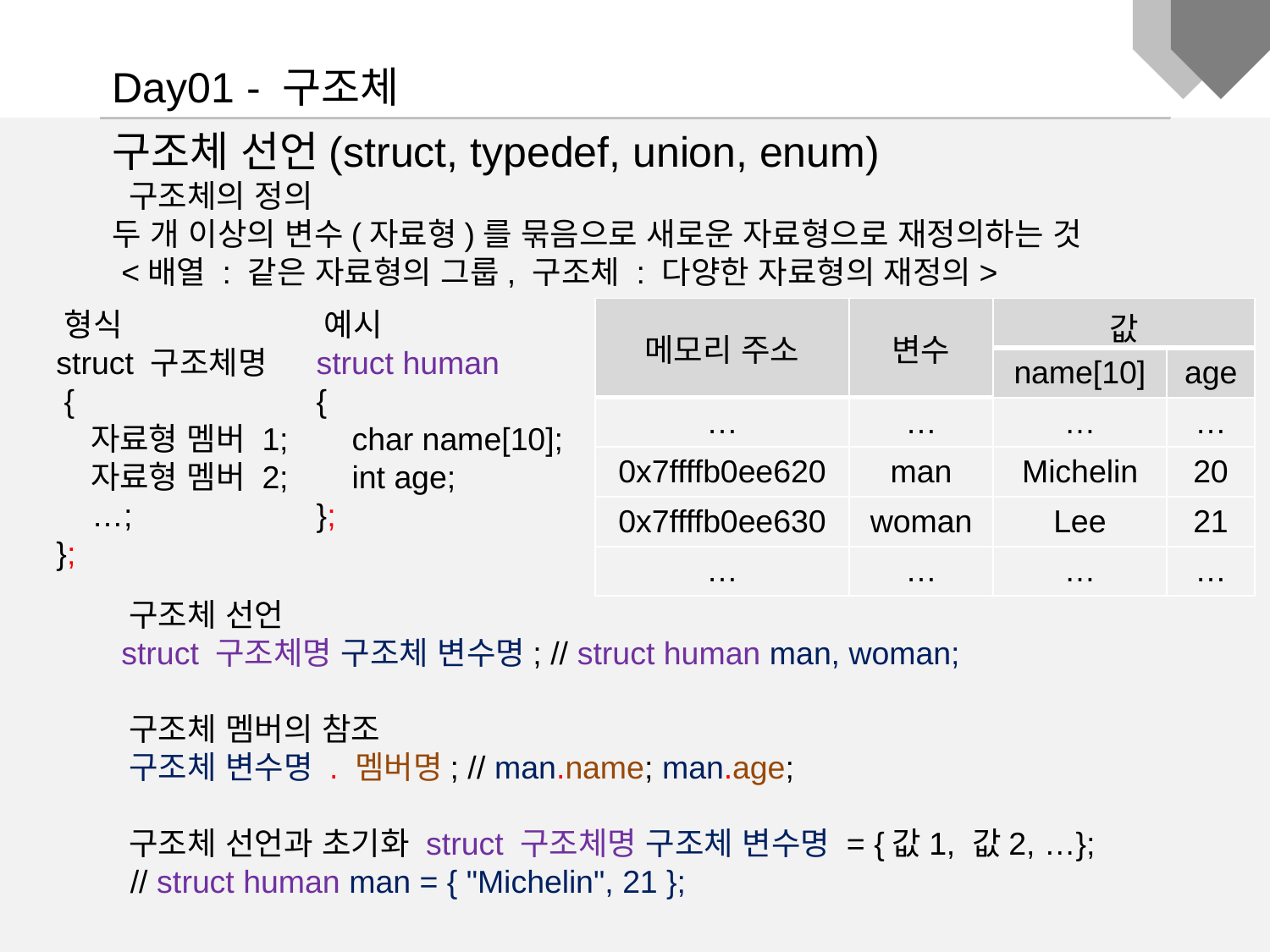

Day01 - 구조체
구조체 선언(struct, typedef, union, enum)
 구조체의 정의
두 개 이상의 변수(자료형)를 묶음으로 새로운 자료형으로 재정의하는 것
 <배열 : 같은 자료형의 그룹, 구조체 : 다양한 자료형의 재정의>

 구조체 선언
 struct 구조체명 구조체 변수명; // struct human man, woman;

 구조체 멤버의 참조
 구조체 변수명 . 멤버명; // man.name; man.age;

 구조체 선언과 초기화 struct 구조체명 구조체 변수명 = {값1, 값2, …};
  // struct human man = { "Michelin", 21 };
 형식
 struct 구조체명
 {
    자료형 멤버 1;
    자료형 멤버 2;
     …;
 };
 예시
 struct human
 {
     char name[10];
     int age;
 };
| 메모리 주소 | 변수 | 값 |  |
| --- | --- | --- | --- |
|  |  | name[10] | age |
| … | … | … | … |
| 0x7ffffb0ee620 | man | Michelin | 20 |
| 0x7ffffb0ee630 | woman | Lee | 21 |
| … | … | … | … |